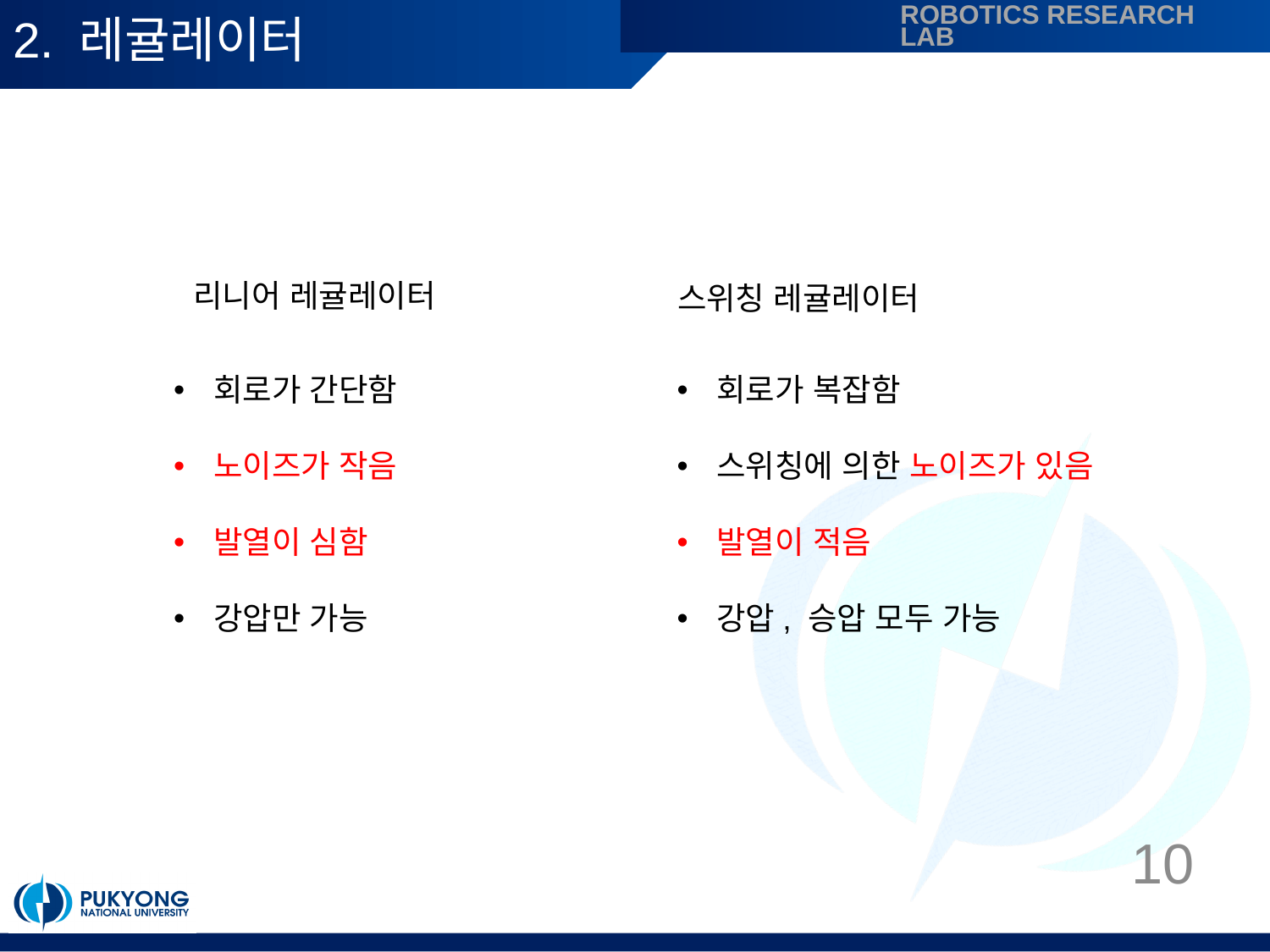

# 2. 레귤레이터
리니어 레귤레이터
스위칭 레귤레이터
회로가 간단함

노이즈가 작음

발열이 심함

강압만 가능
회로가 복잡함

스위칭에 의한 노이즈가 있음

발열이 적음

강압, 승압 모두 가능
10